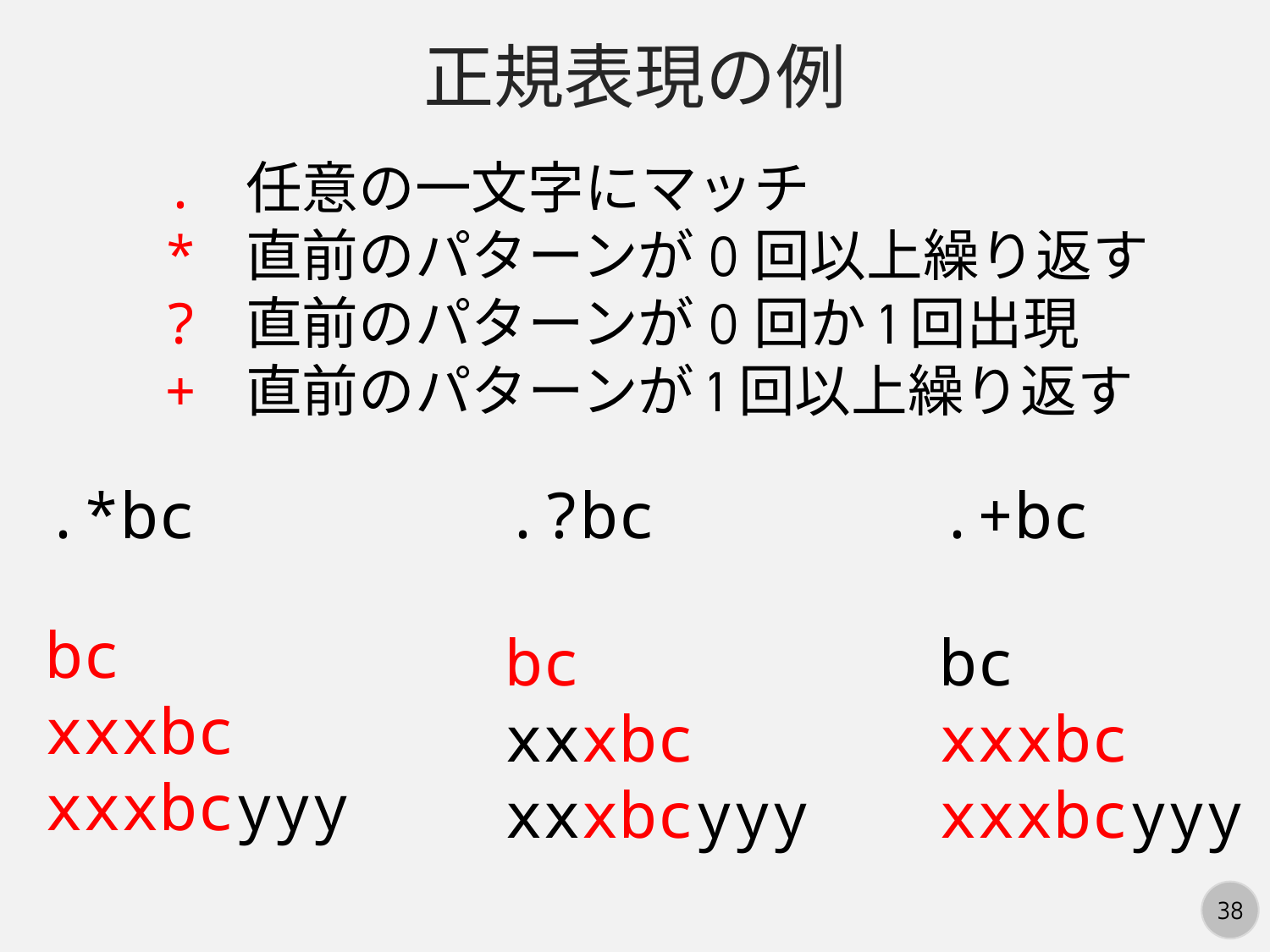

正規表現の例
. 任意の一文字にマッチ
* 直前のパターンが0回以上繰り返す
? 直前のパターンが0回か1回出現
+ 直前のパターンが1回以上繰り返す
.+bc
.*bc
.?bc
bc
xxxbc
xxxbcyyy
bc
xxxbc
xxxbcyyy
bc
xxxbc
xxxbcyyy